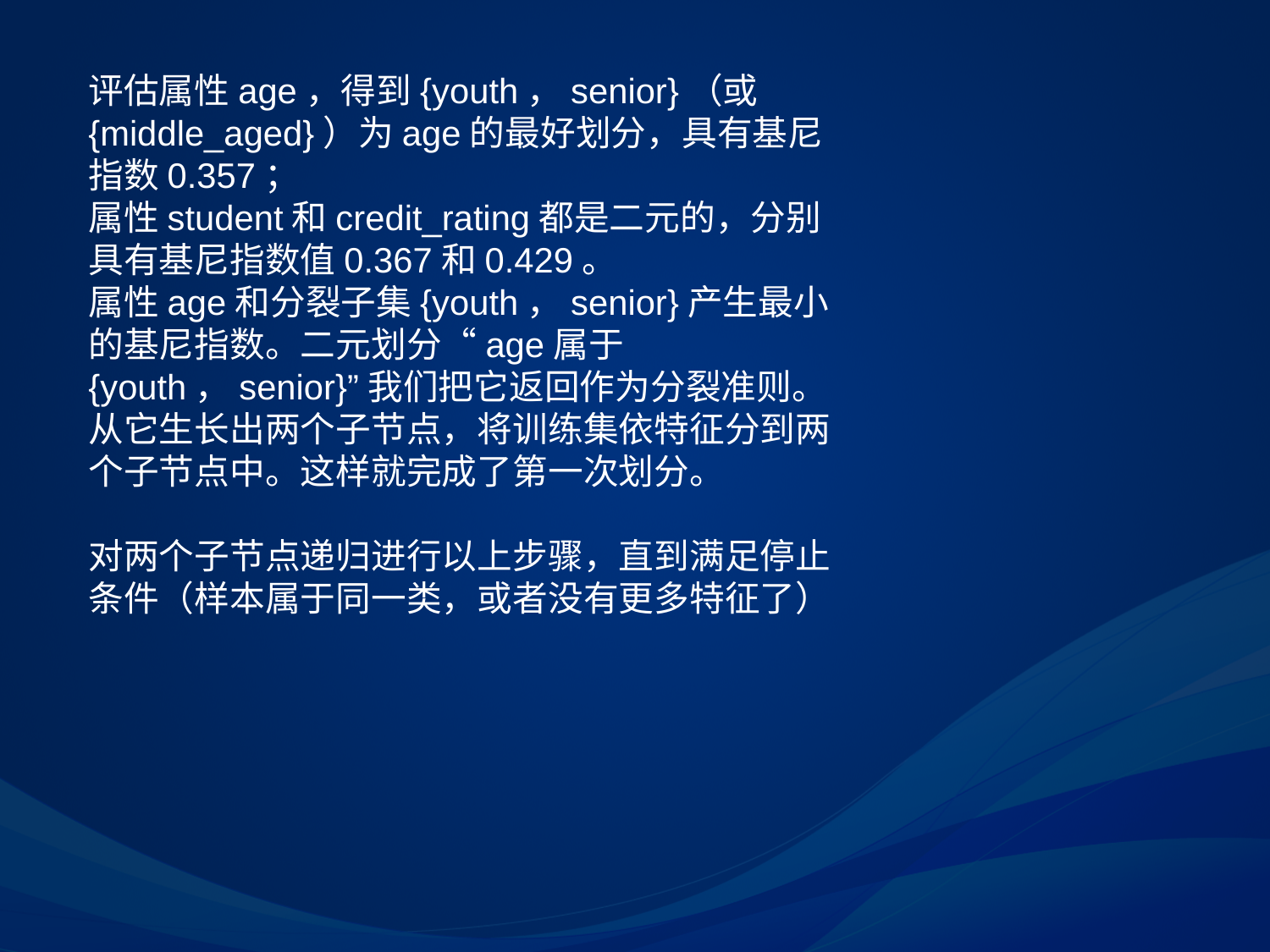

评估属性age，得到{youth，senior}（或{middle_aged}）为age的最好划分，具有基尼指数0.357；
属性student和credit_rating都是二元的，分别具有基尼指数值0.367和0.429。
属性age和分裂子集{youth，senior}产生最小的基尼指数。二元划分“age属于{youth，senior}”我们把它返回作为分裂准则。从它生长出两个子节点，将训练集依特征分到两个子节点中。这样就完成了第一次划分。

对两个子节点递归进行以上步骤，直到满足停止条件（样本属于同一类，或者没有更多特征了）